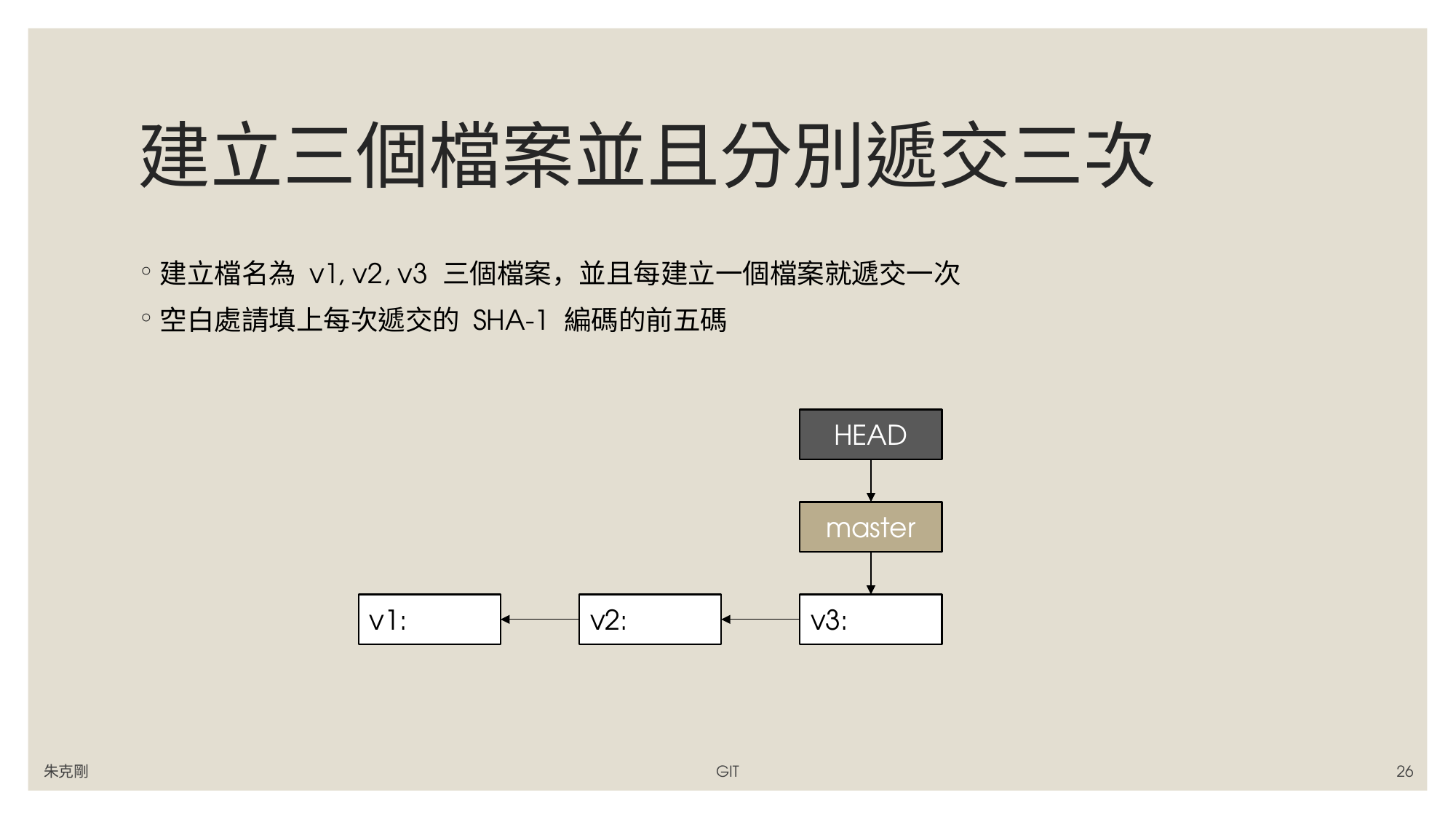

# 建立三個檔案並且分別遞交三次
建立檔名為 v1, v2, v3 三個檔案，並且每建立一個檔案就遞交一次
空白處請填上每次遞交的 SHA-1 編碼的前五碼
HEAD
master
v3:
v2:
v1:
朱克剛
GIT
26